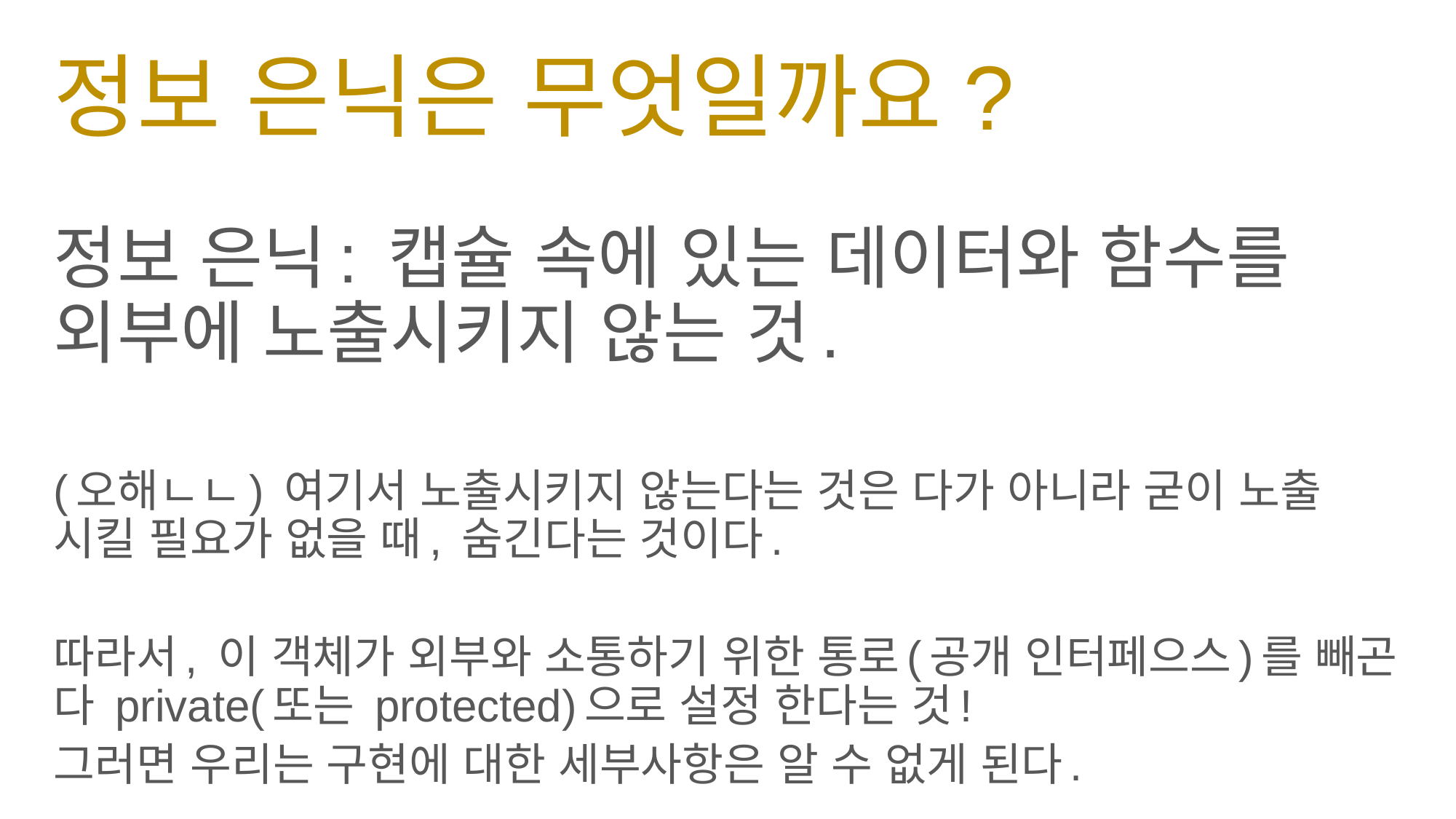

# 정보 은닉은 무엇일까요?
정보 은닉: 캡슐 속에 있는 데이터와 함수를 외부에 노출시키지 않는 것.

(오해ㄴㄴ) 여기서 노출시키지 않는다는 것은 다가 아니라 굳이 노출 시킬 필요가 없을 때, 숨긴다는 것이다.

따라서, 이 객체가 외부와 소통하기 위한 통로(공개 인터페으스)를 빼곤 다 private(또는 protected)으로 설정 한다는 것!
그러면 우리는 구현에 대한 세부사항은 알 수 없게 된다.